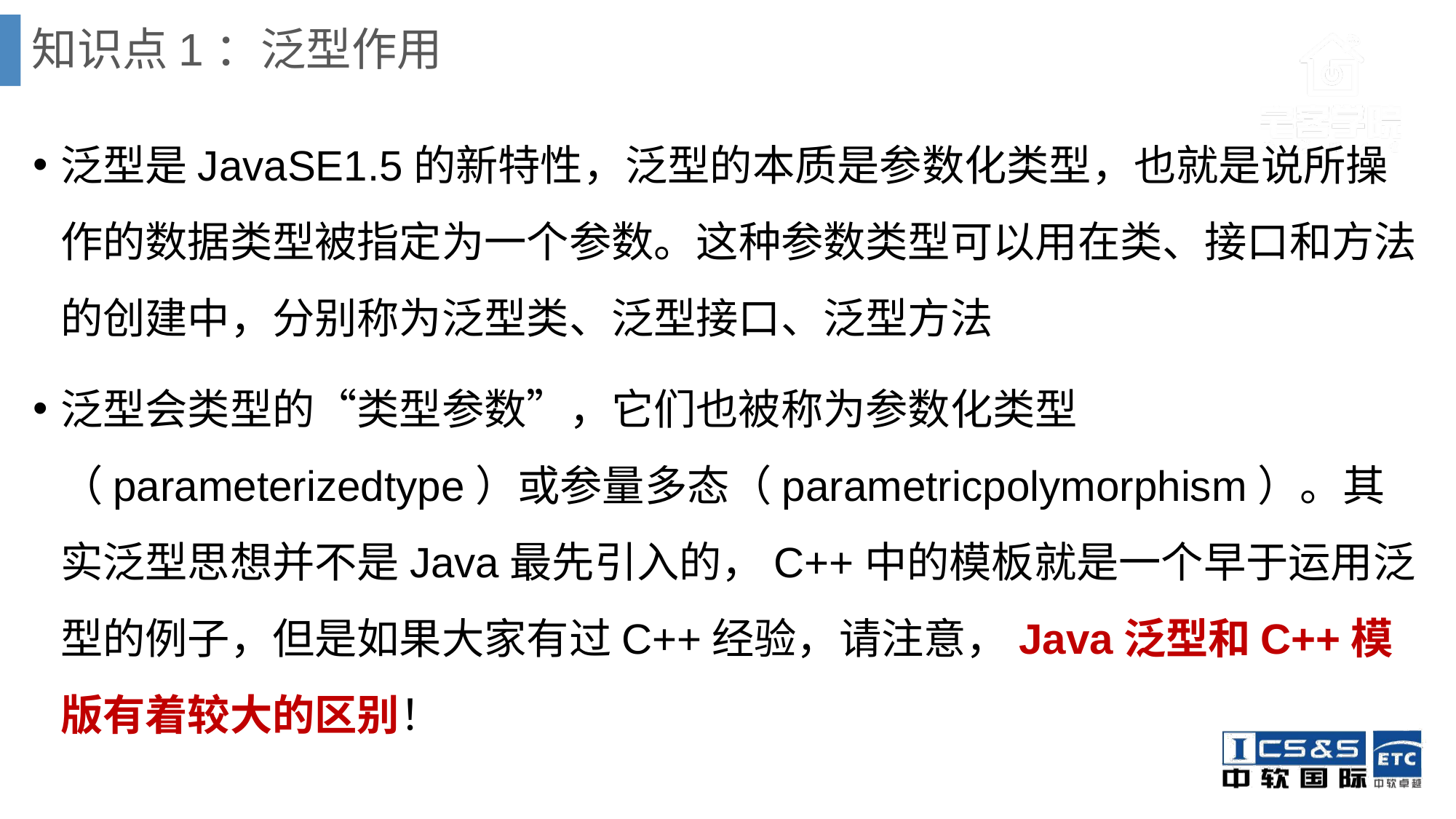

# 知识点1：泛型作用
泛型是JavaSE1.5的新特性，泛型的本质是参数化类型，也就是说所操作的数据类型被指定为一个参数。这种参数类型可以用在类、接口和方法的创建中，分别称为泛型类、泛型接口、泛型方法
泛型会类型的“类型参数”，它们也被称为参数化类型（parameterizedtype）或参量多态（parametricpolymorphism）。其实泛型思想并不是Java最先引入的，C++中的模板就是一个早于运用泛型的例子，但是如果大家有过C++经验，请注意，Java泛型和C++模版有着较大的区别！